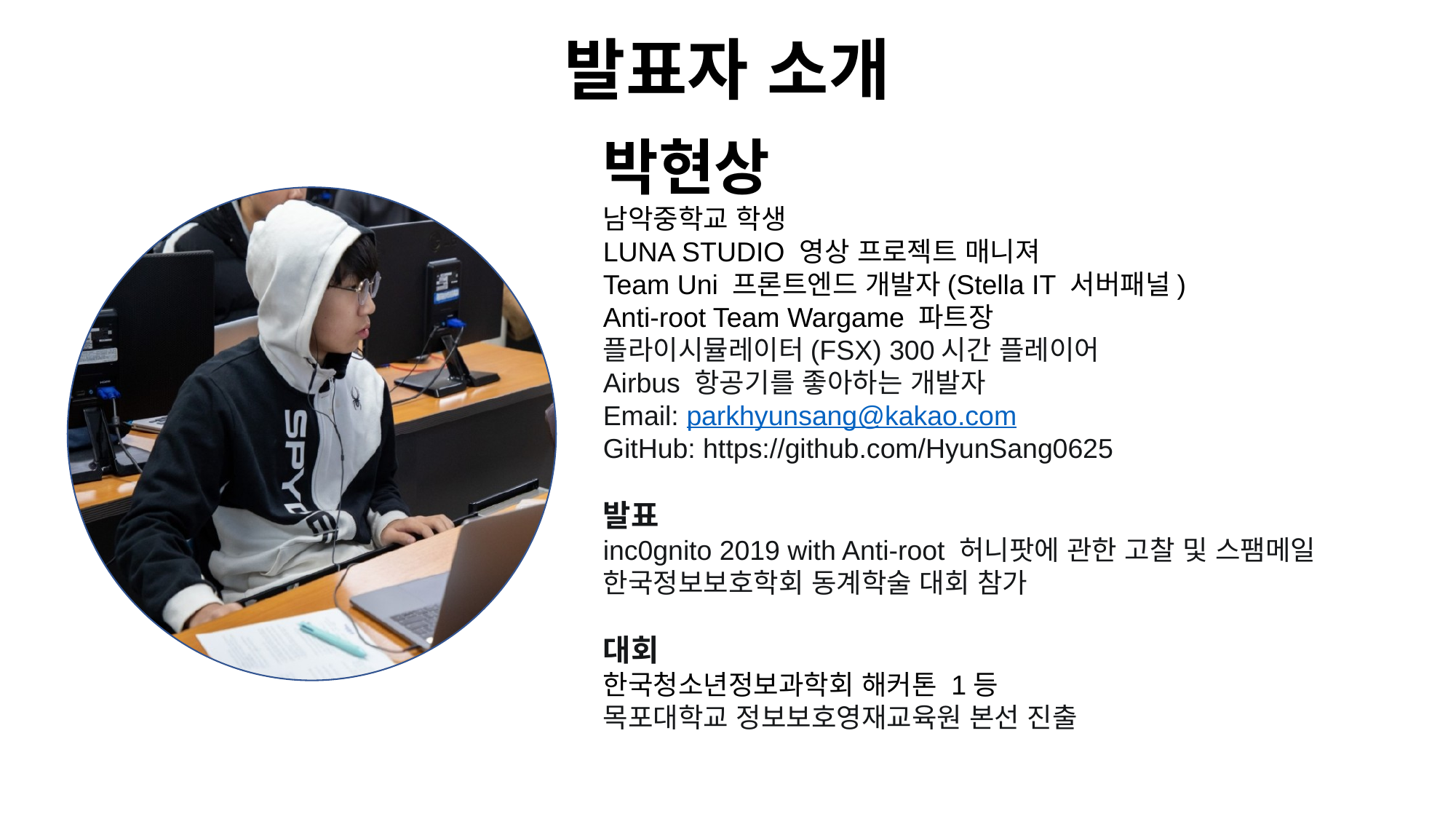

# 발표자 소개
박현상
남악중학교 학생
LUNA STUDIO 영상 프로젝트 매니져
Team Uni 프론트엔드 개발자(Stella IT 서버패널)
Anti-root Team Wargame 파트장
플라이시뮬레이터(FSX) 300시간 플레이어
Airbus 항공기를 좋아하는 개발자
Email: parkhyunsang@kakao.com
GitHub: https://github.com/HyunSang0625

발표
inc0gnito 2019 with Anti-root 허니팟에 관한 고찰 및 스팸메일
한국정보보호학회 동계학술 대회 참가

대회
한국청소년정보과학회 해커톤 1등
목포대학교 정보보호영재교육원 본선 진출